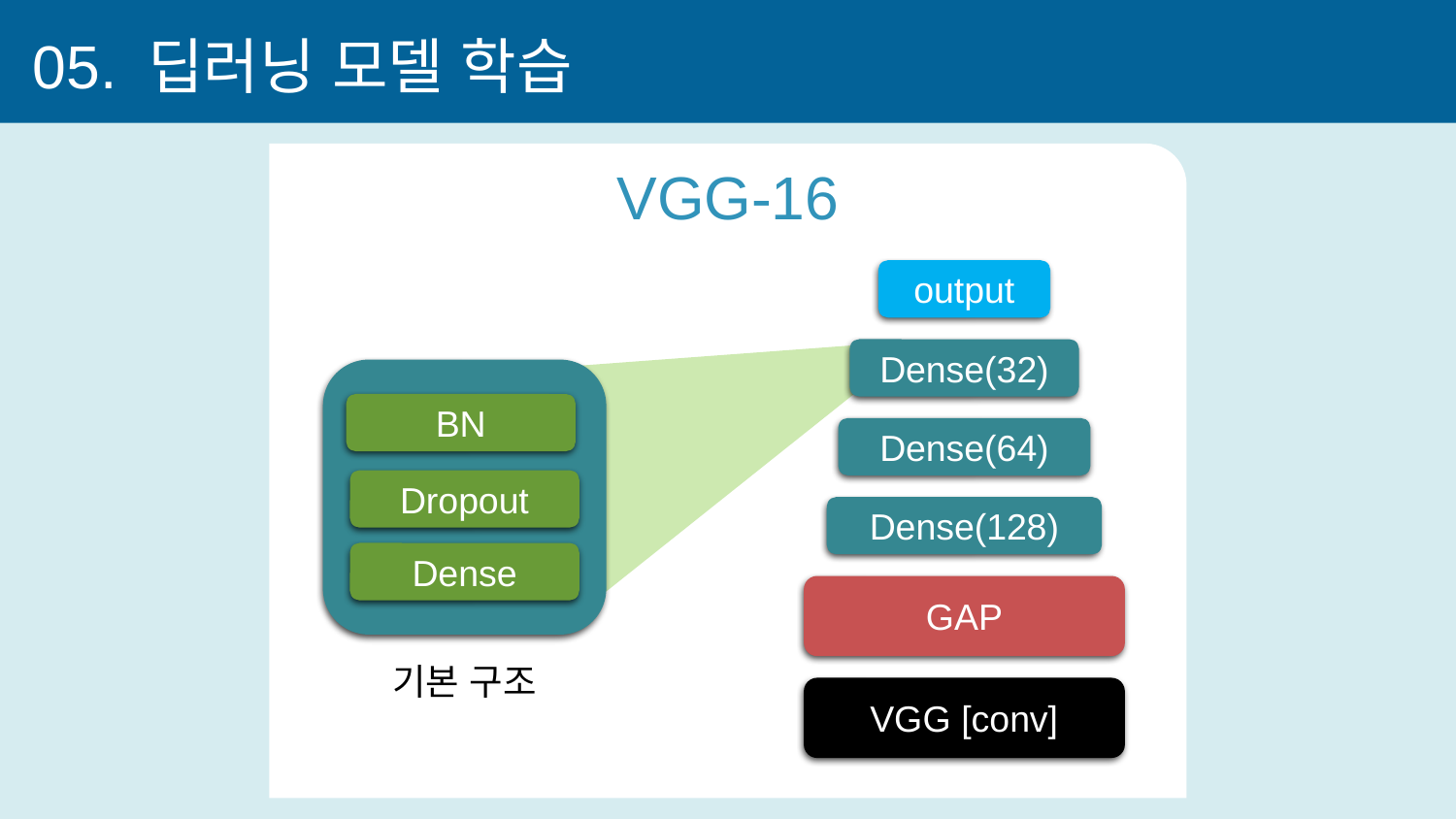

05. 딥러닝 모델 학습

VGG-16
output
Dense(32)

BN
BN
Dense(64)
Dropout
Dense(128)
Dense
GAP
기본 구조
VGG [conv]